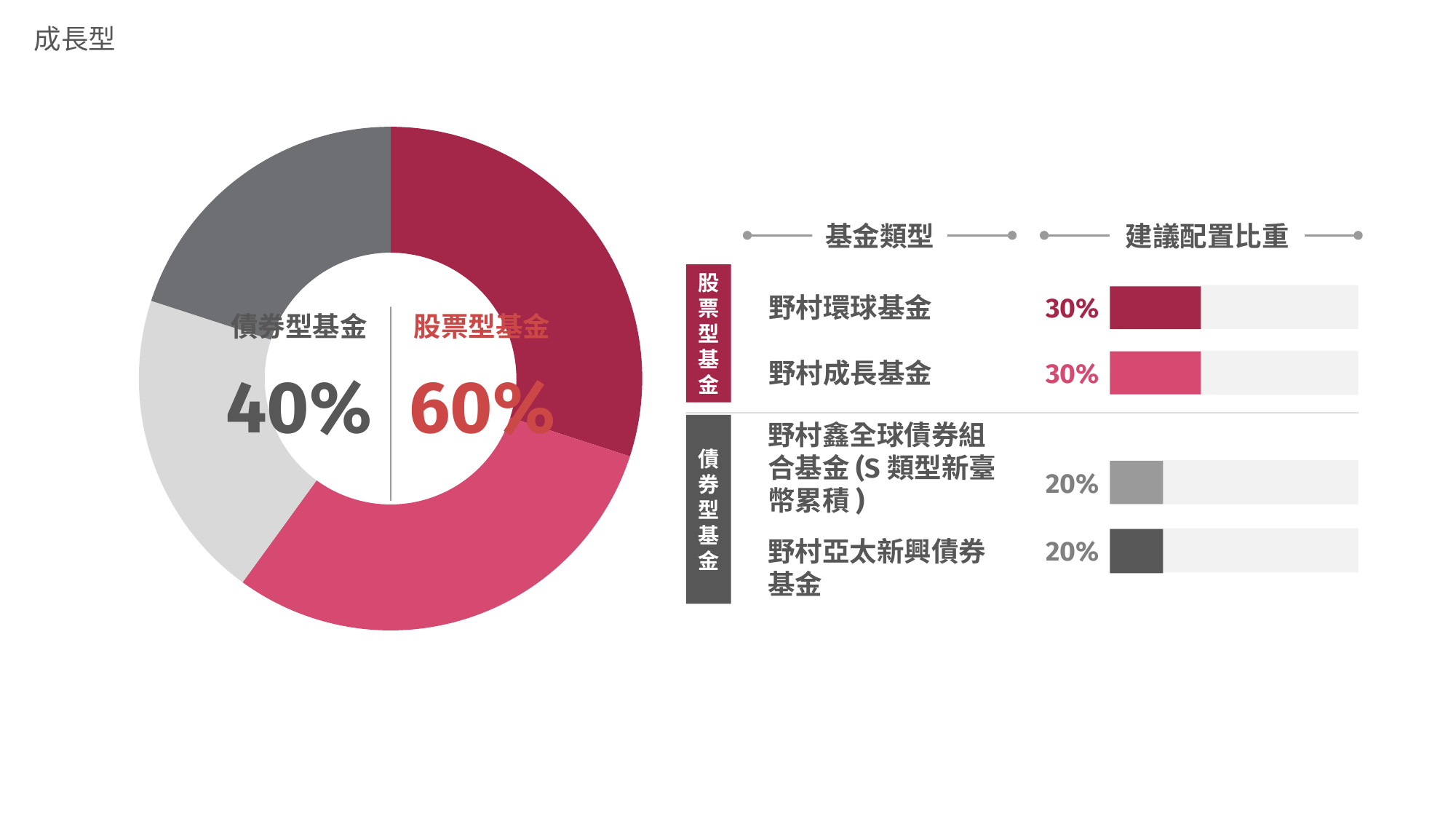

成長型

### Chart

| Category |  |
|---|---|
基金類型
建議配置比重
股票型基金
野村環球基金

30%

債券型基金
股票型基金
野村成長基金
30%

40%
60%
野村鑫全球債券組合基金(S類型新臺幣累積)

債券型基金

20%

20%

野村亞太新興債券基金